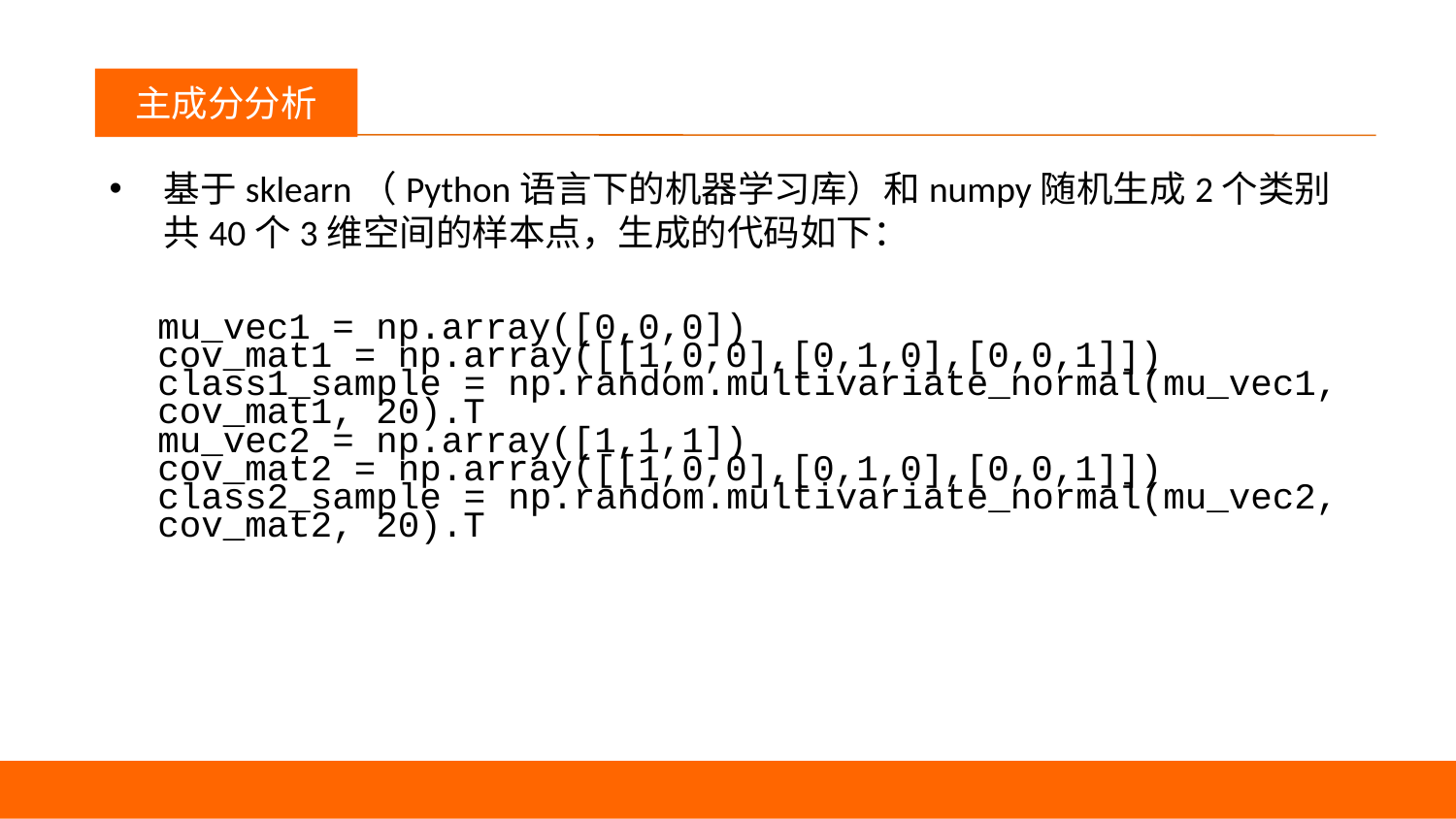

议程
主成分分析

基于sklearn（Python语言下的机器学习库）和numpy随机生成2个类别共40个3维空间的样本点，生成的代码如下：
mu_vec1 = np.array([0,0,0])
cov_mat1 = np.array([[1,0,0],[0,1,0],[0,0,1]])
class1_sample = np.random.multivariate_normal(mu_vec1, cov_mat1, 20).T
mu_vec2 = np.array([1,1,1])
cov_mat2 = np.array([[1,0,0],[0,1,0],[0,0,1]])
class2_sample = np.random.multivariate_normal(mu_vec2, cov_mat2, 20).T